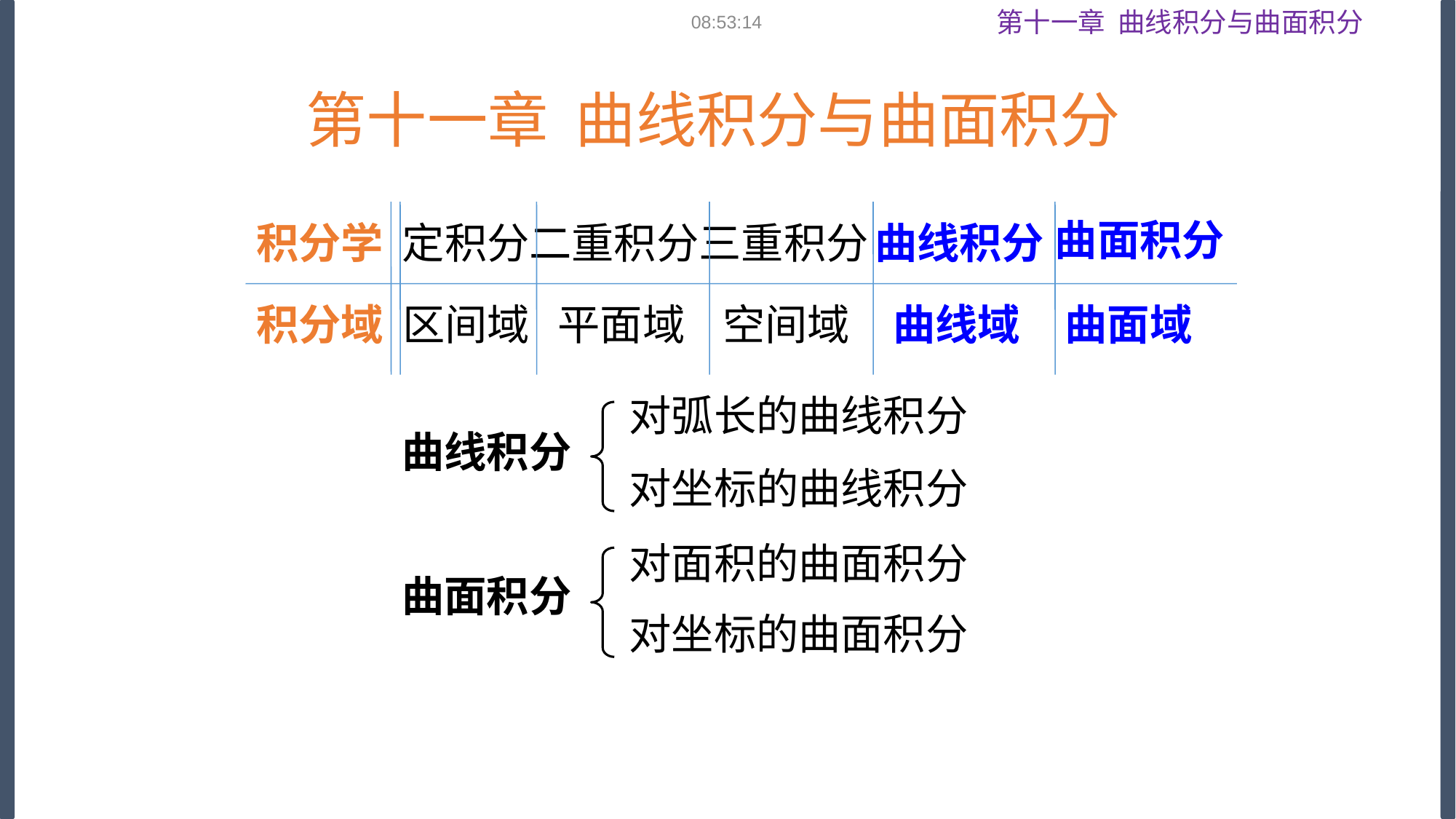

08:53:14
  第十一章  曲线积分与曲面积分

曲面积分
积分学  定积分二重积分三重积分
曲线积分

积分域  区间域   平面域    空间域
曲线域
曲面域
对弧长的曲线积分

曲线积分
对坐标的曲线积分
对面积的曲面积分

曲面积分
对坐标的曲面积分